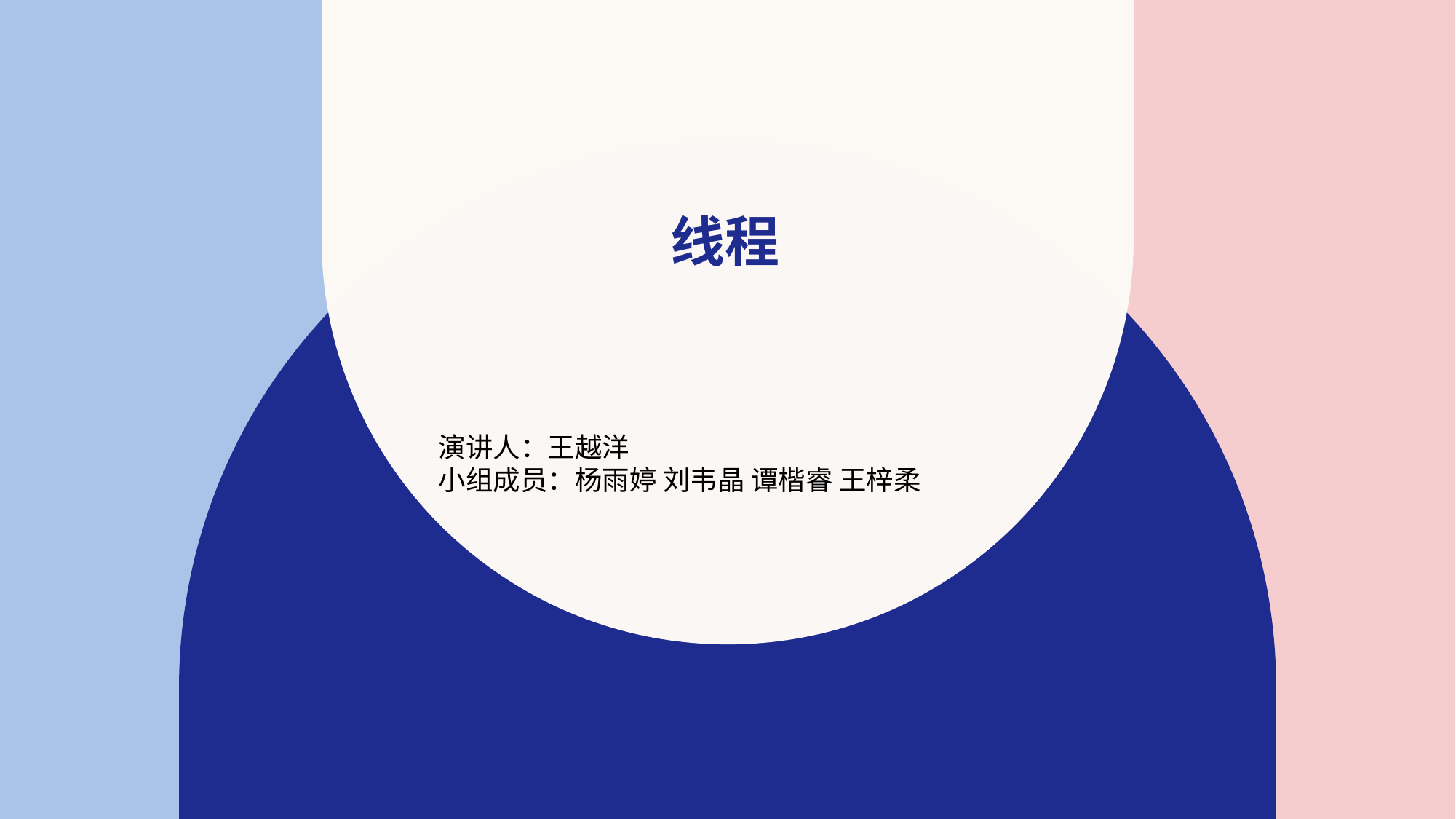

# 线程
演讲人：王越洋
小组成员：杨雨婷 刘韦晶 谭楷睿 王梓柔